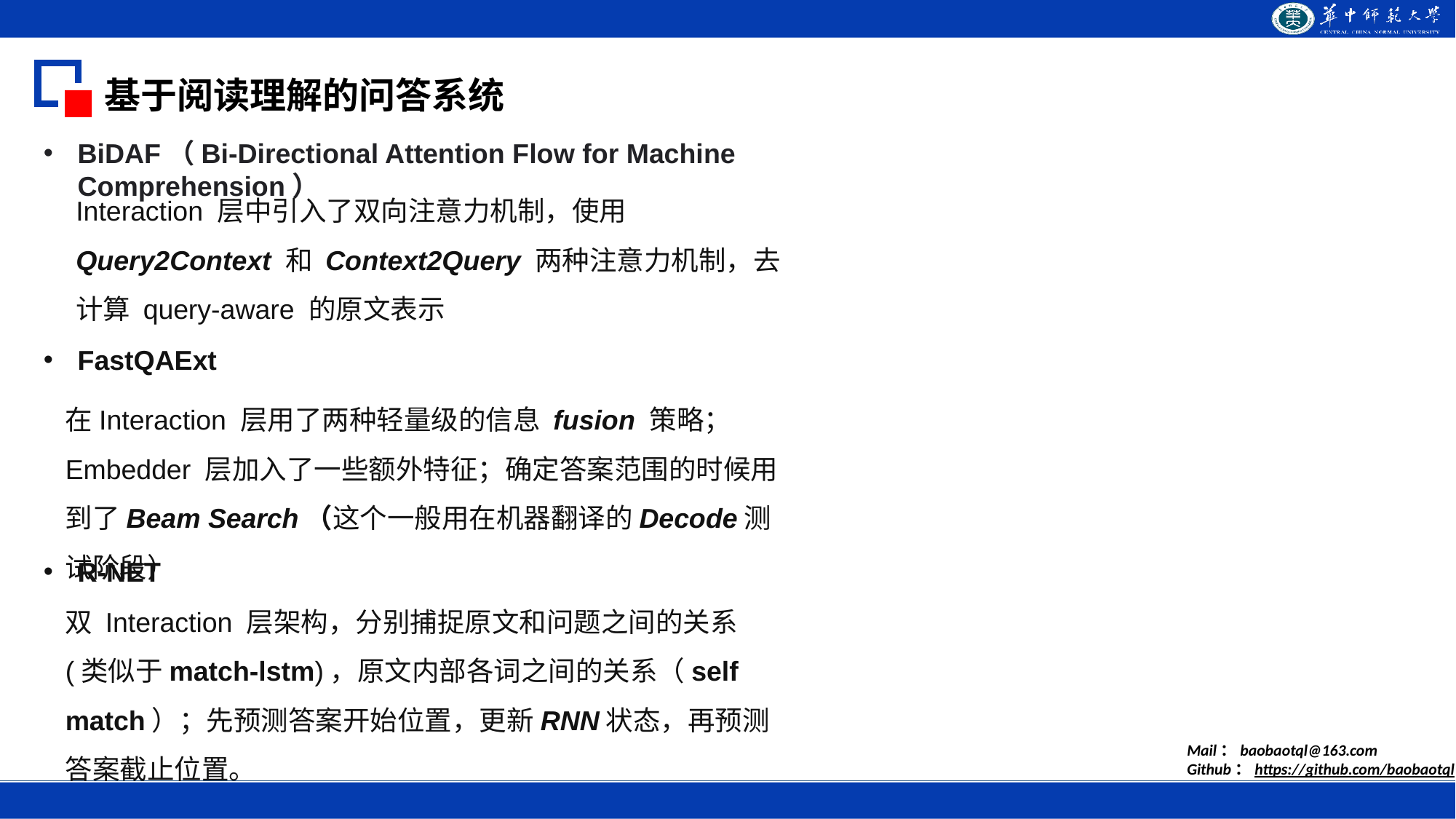

基于阅读理解的问答系统
BiDAF（Bi-Directional Attention Flow for Machine Comprehension）
Interaction 层中引入了双向注意力机制，使用Query2Context 和 Context2Query 两种注意力机制，去计算 query-aware 的原文表示
FastQAExt
在Interaction 层用了两种轻量级的信息 fusion 策略；Embedder 层加入了一些额外特征；确定答案范围的时候用到了Beam Search（这个一般用在机器翻译的Decode测试阶段）
R-NET
双 Interaction 层架构，分别捕捉原文和问题之间的关系(类似于match-lstm)，原文内部各词之间的关系（self match）；先预测答案开始位置，更新RNN状态，再预测答案截止位置。